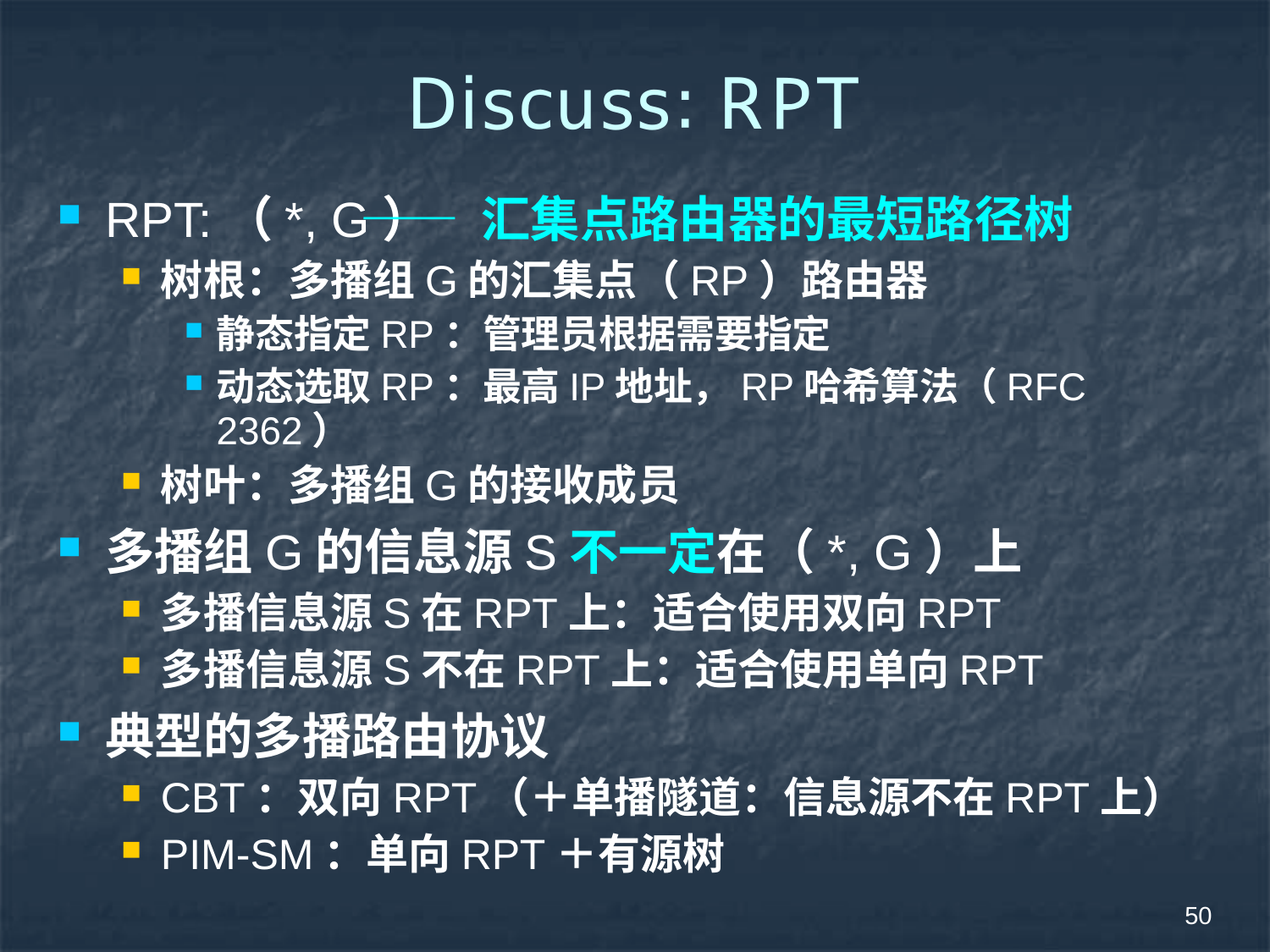

# Discuss: RPT
RPT:（*, G）
树根：多播组G的汇集点（RP）路由器
静态指定RP：管理员根据需要指定
动态选取RP：最高IP地址，RP哈希算法（RFC 2362）
树叶：多播组G的接收成员
多播组G的信息源S不一定在（*, G）上
多播信息源S在RPT上：适合使用双向RPT
多播信息源S不在RPT上：适合使用单向RPT
典型的多播路由协议
CBT：双向RPT（＋单播隧道：信息源不在RPT上）
PIM-SM：单向RPT＋有源树
—— 汇集点路由器的最短路径树
50